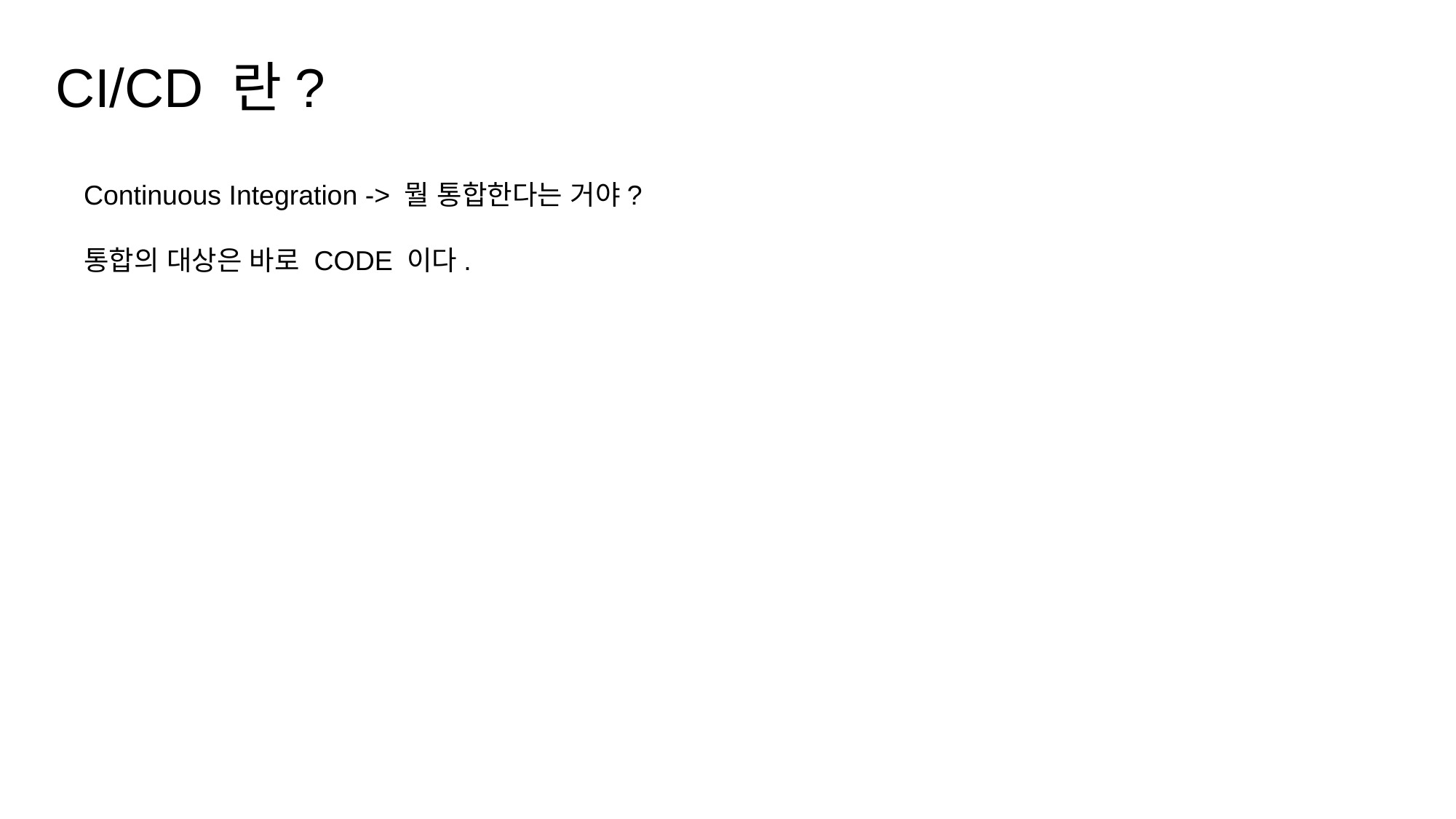

CI/CD 란?
Continuous Integration -> 뭘 통합한다는 거야?

통합의 대상은 바로 CODE 이다.